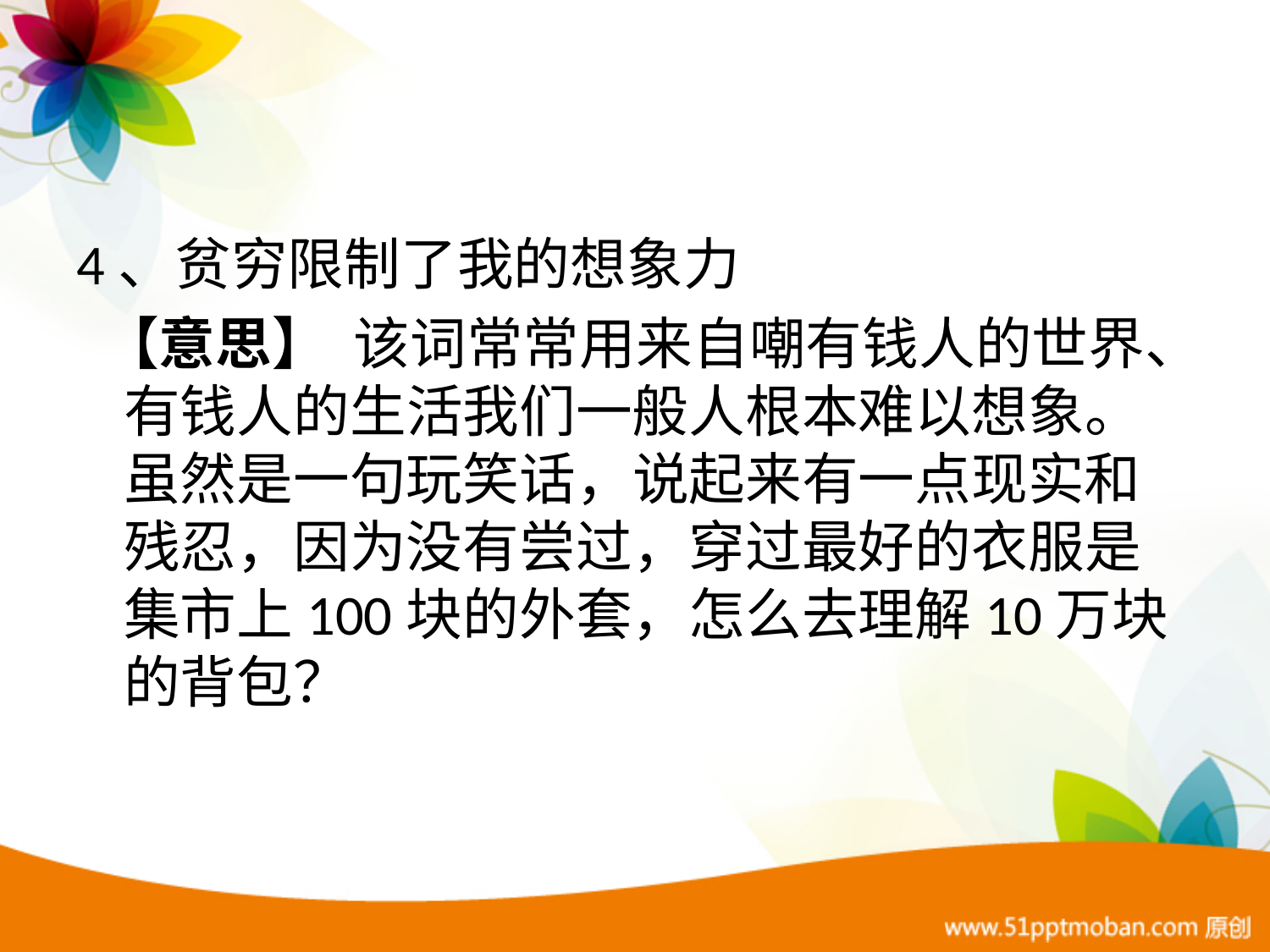

4、贫穷限制了我的想象力
 【意思】  该词常常用来自嘲有钱人的世界、有钱人的生活我们一般人根本难以想象。虽然是一句玩笑话，说起来有一点现实和残忍，因为没有尝过，穿过最好的衣服是集市上100块的外套，怎么去理解10万块的背包？